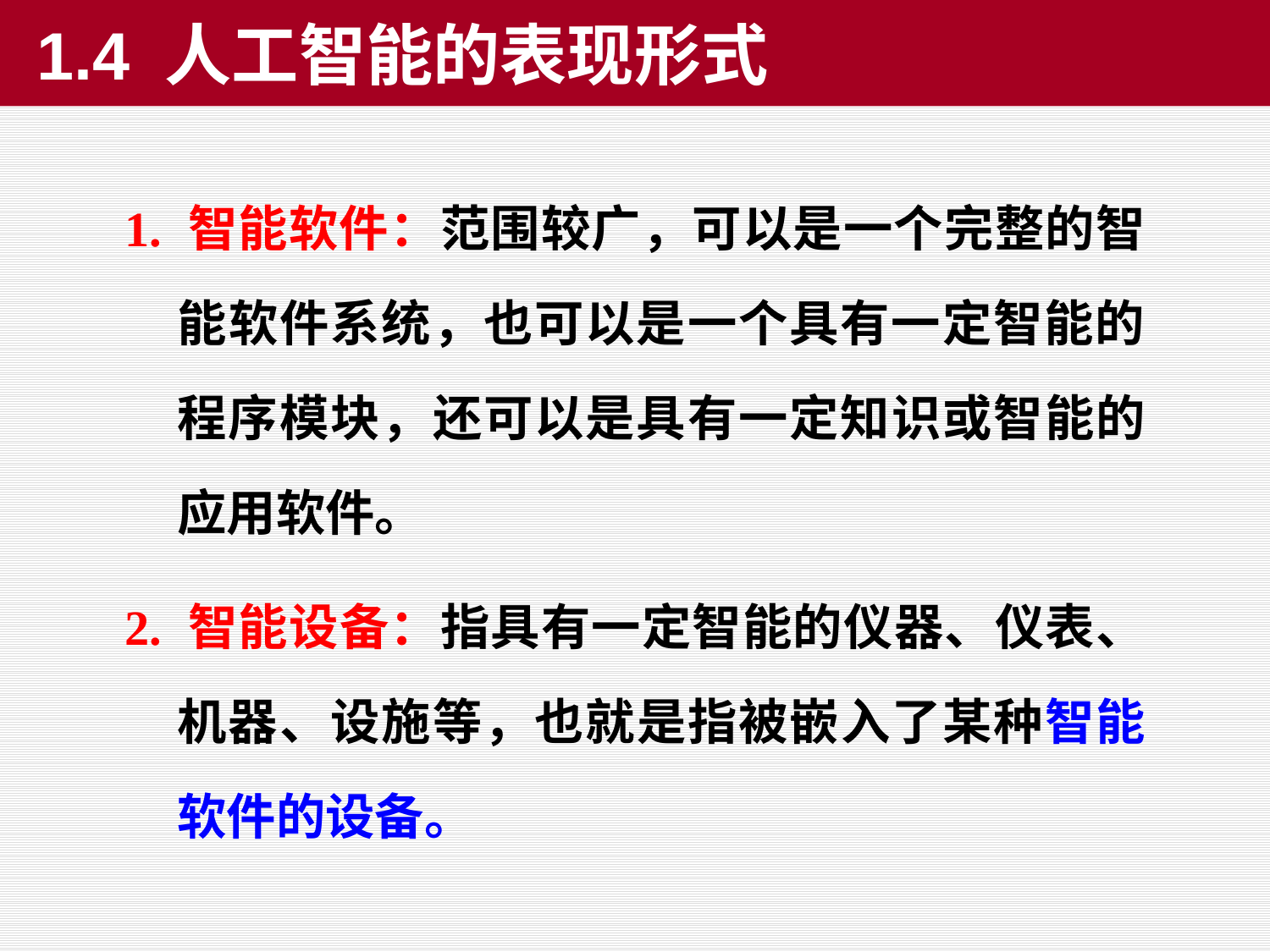

1.4 人工智能的表现形式
1. 智能软件：范围较广，可以是一个完整的智能软件系统，也可以是一个具有一定智能的程序模块，还可以是具有一定知识或智能的应用软件。
2. 智能设备：指具有一定智能的仪器、仪表、机器、设施等，也就是指被嵌入了某种智能软件的设备。